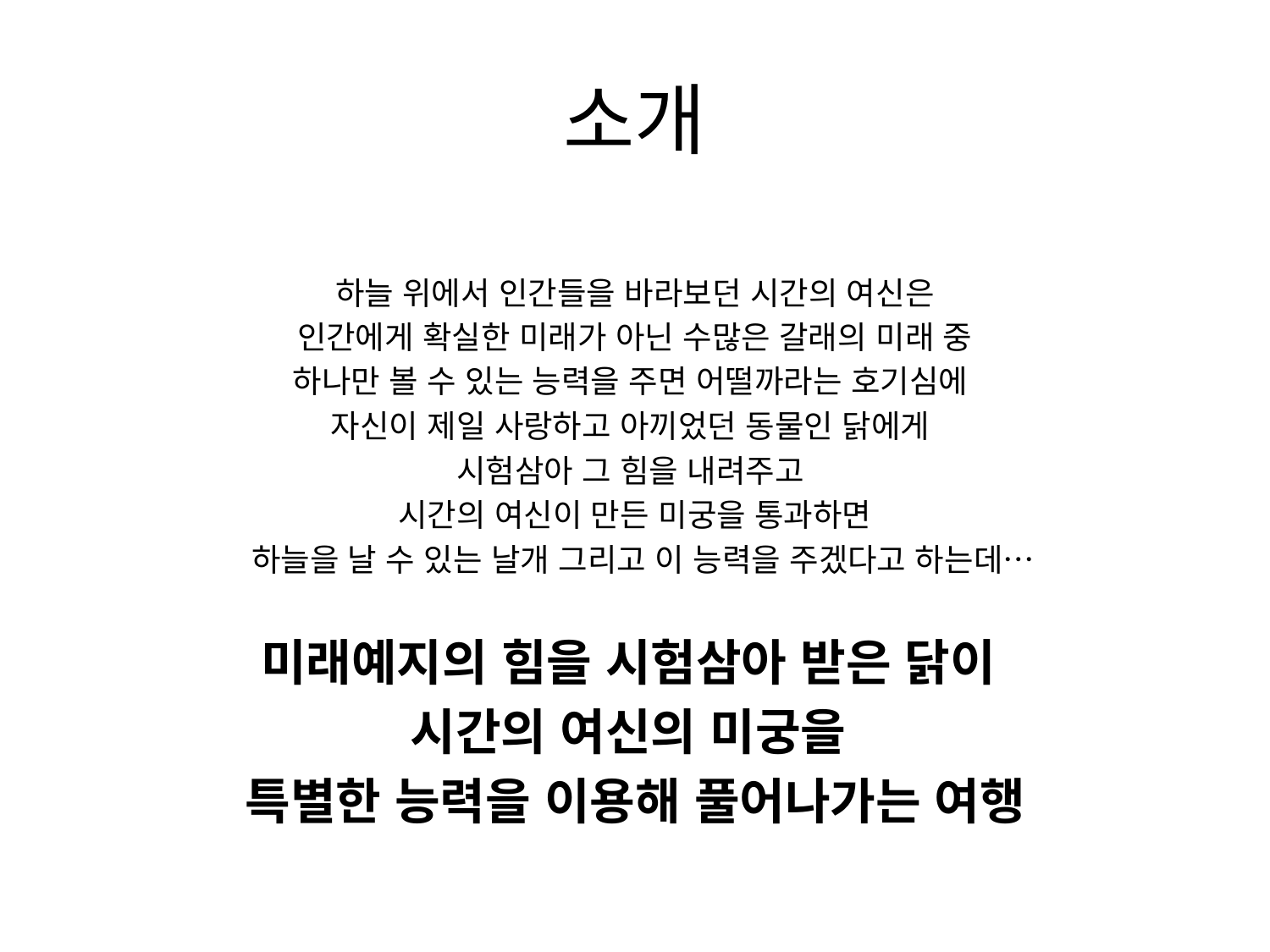

# 소개

하늘 위에서 인간들을 바라보던 시간의 여신은
인간에게 확실한 미래가 아닌 수많은 갈래의 미래 중
하나만 볼 수 있는 능력을 주면 어떨까라는 호기심에
자신이 제일 사랑하고 아끼었던 동물인 닭에게
시험삼아 그 힘을 내려주고
시간의 여신이 만든 미궁을 통과하면
 하늘을 날 수 있는 날개 그리고 이 능력을 주겠다고 하는데…

미래예지의 힘을 시험삼아 받은 닭이
시간의 여신의 미궁을
특별한 능력을 이용해 풀어나가는 여행